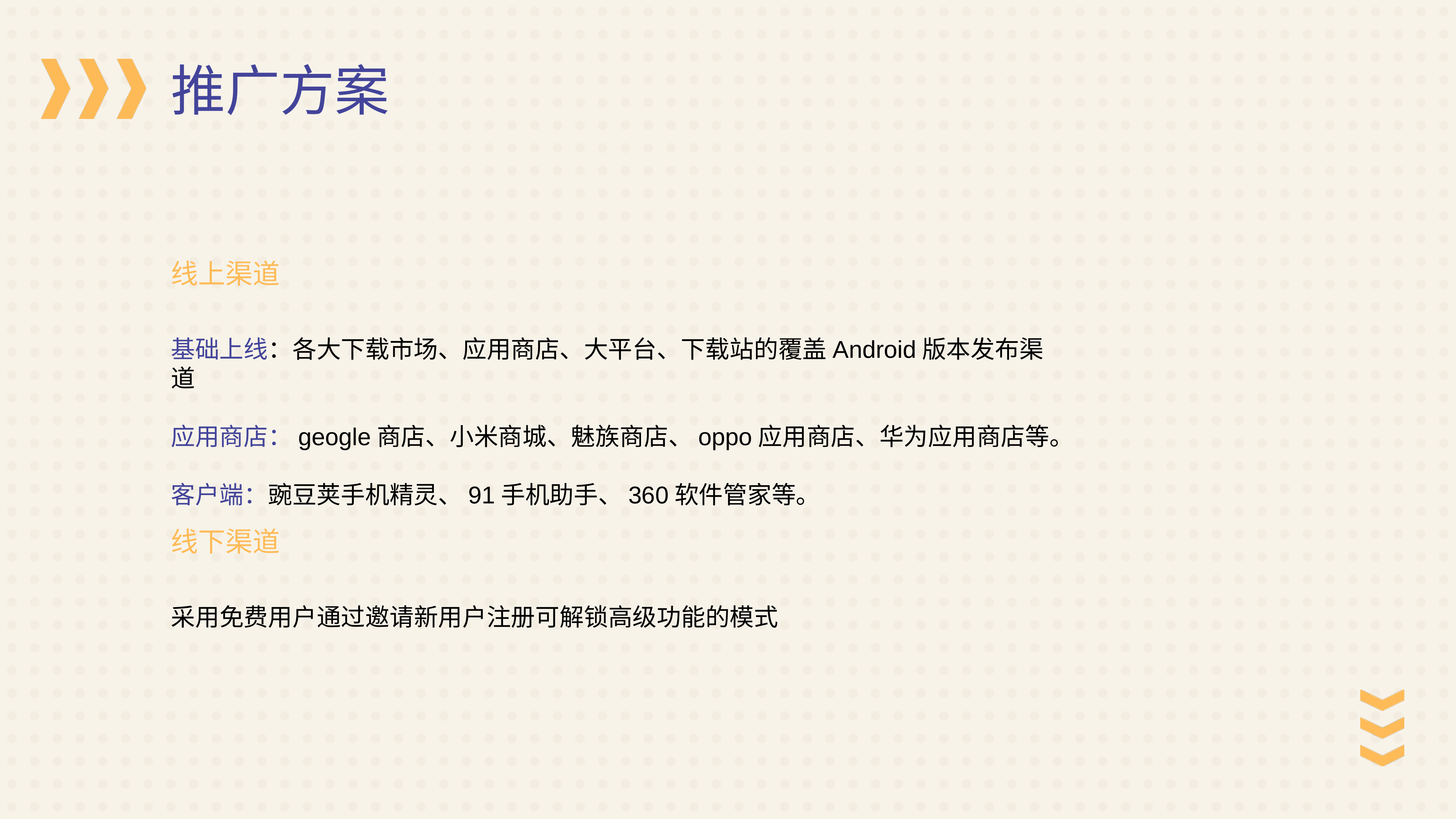

推广方案
线上渠道
基础上线：各大下载市场、应用商店、大平台、下载站的覆盖Android版本发布渠道

应用商店：geogle商店、小米商城、魅族商店、oppo应用商店、华为应用商店等。

客户端：豌豆荚手机精灵、91手机助手、360软件管家等。
线下渠道
采用免费用户通过邀请新用户注册可解锁高级功能的模式